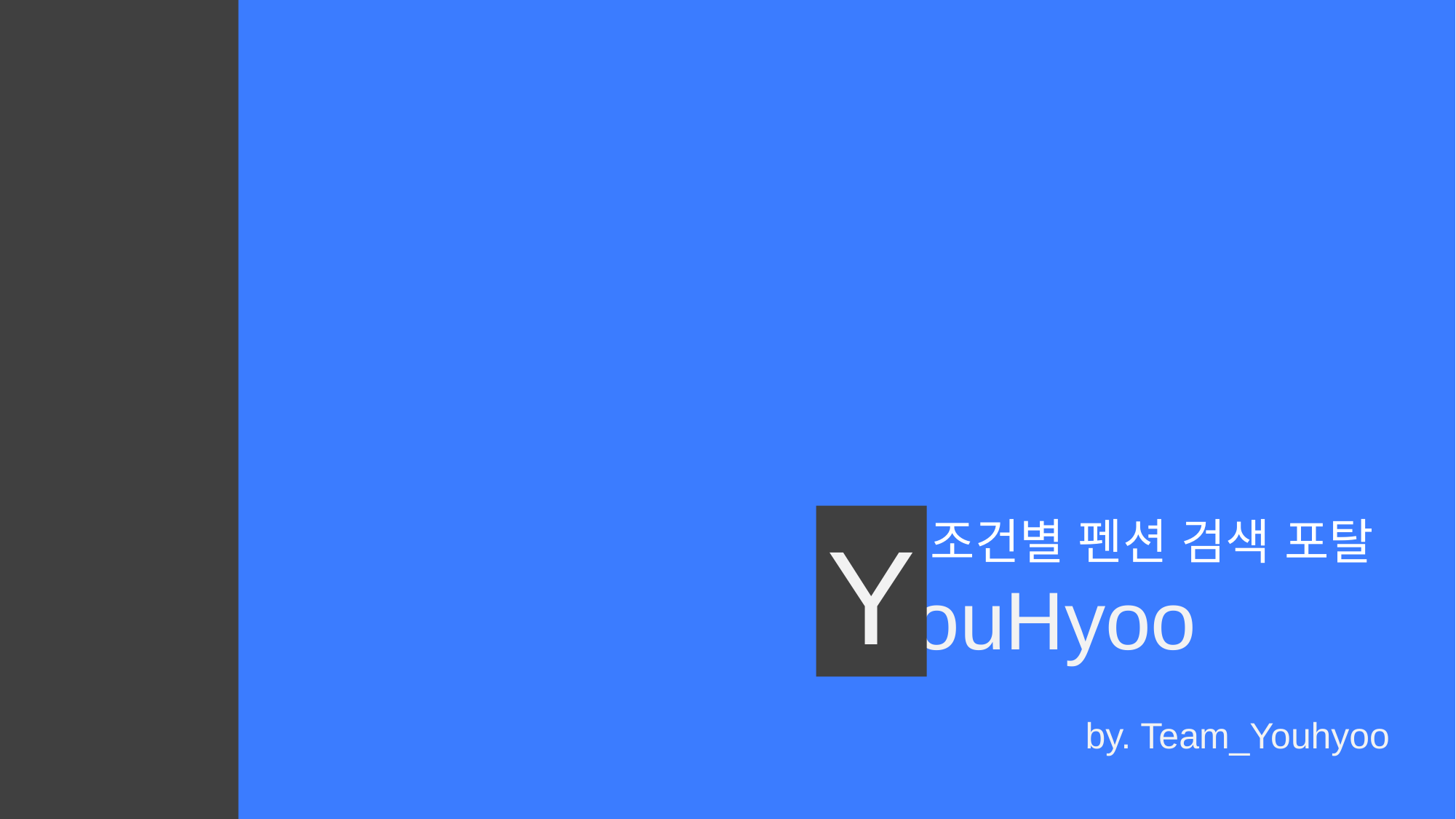

Y
조건별 펜션 검색 포탈
         ouHyoo

by. Team_Youhyoo